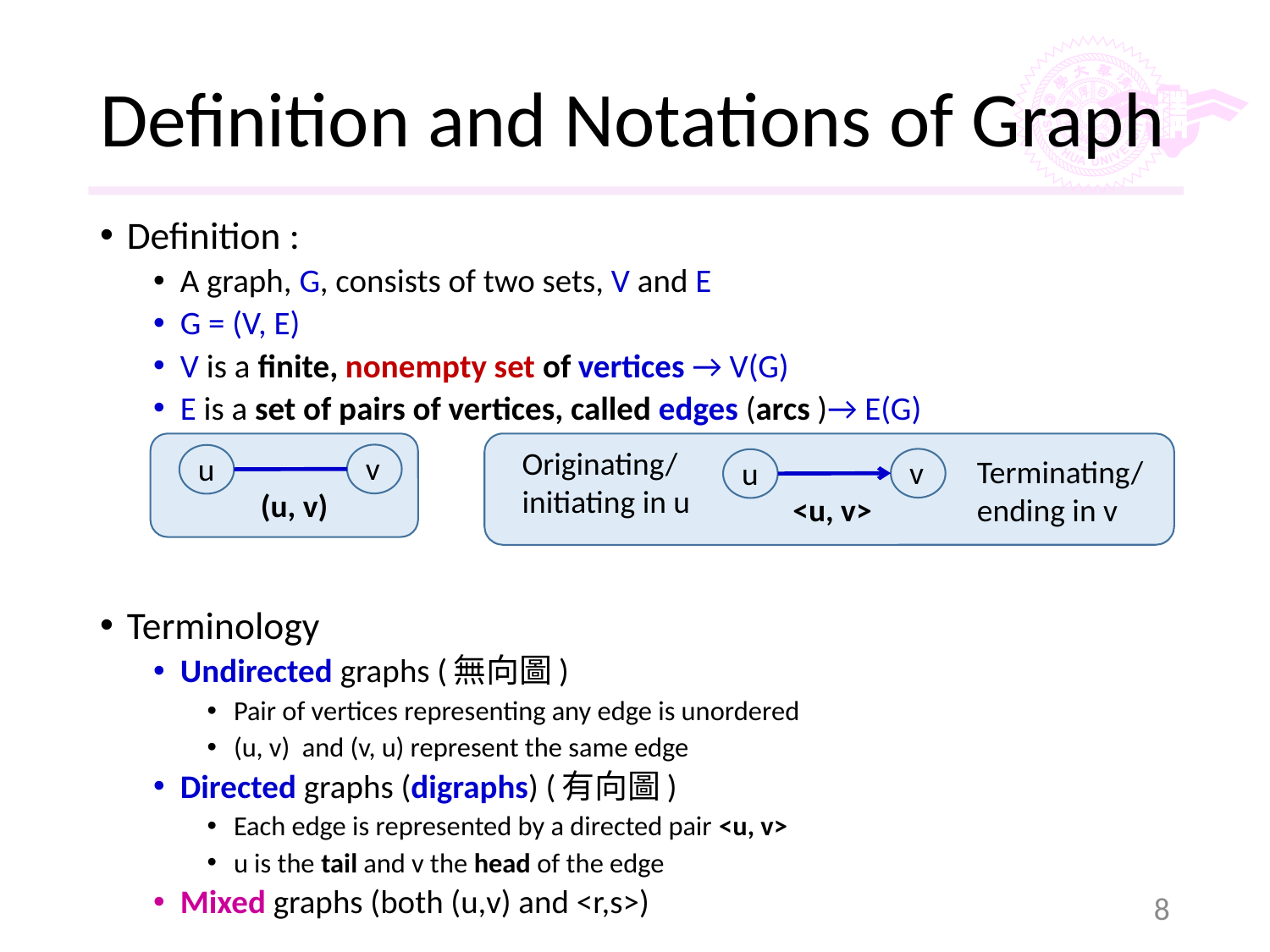

# Definition and Notations of Graph
Definition :
A graph, G, consists of two sets, V and E
G = (V, E)
V is a finite, nonempty set of vertices → V(G)
E is a set of pairs of vertices, called edges (arcs )→ E(G)

Terminology
Undirected graphs (無向圖)
Pair of vertices representing any edge is unordered
(u, v)  and (v, u) represent the same edge
Directed graphs (digraphs) (有向圖)
Each edge is represented by a directed pair <u, v>
u is the tail and v the head of the edge
Mixed graphs (both (u,v) and <r,s>)

Originating/
initiating in u
Terminating/
ending in v
v

u

<u, v>

v

u

(u, v)
8